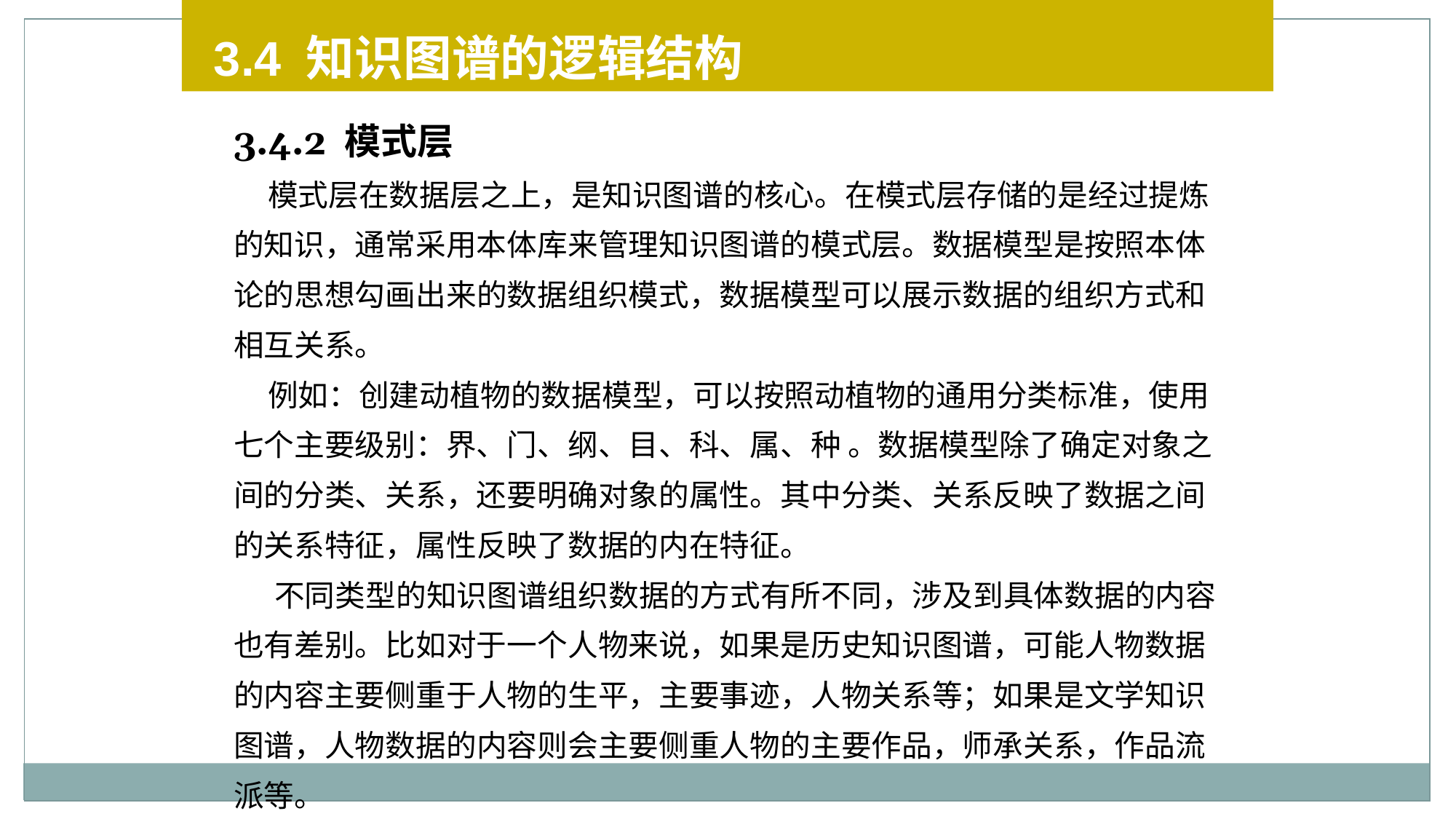

3.4 知识图谱的逻辑结构
3.4.2 模式层
    模式层在数据层之上，是知识图谱的核心。在模式层存储的是经过提炼的知识，通常采用本体库来管理知识图谱的模式层。数据模型是按照本体论的思想勾画出来的数据组织模式，数据模型可以展示数据的组织方式和相互关系。
    例如：创建动植物的数据模型，可以按照动植物的通用分类标准，使用七个主要级别：界、门、纲、目、科、属、种 。数据模型除了确定对象之间的分类、关系，还要明确对象的属性。其中分类、关系反映了数据之间的关系特征，属性反映了数据的内在特征。
     不同类型的知识图谱组织数据的方式有所不同，涉及到具体数据的内容也有差别。比如对于一个人物来说，如果是历史知识图谱，可能人物数据的内容主要侧重于人物的生平，主要事迹，人物关系等；如果是文学知识图谱，人物数据的内容则会主要侧重人物的主要作品，师承关系，作品流派等。